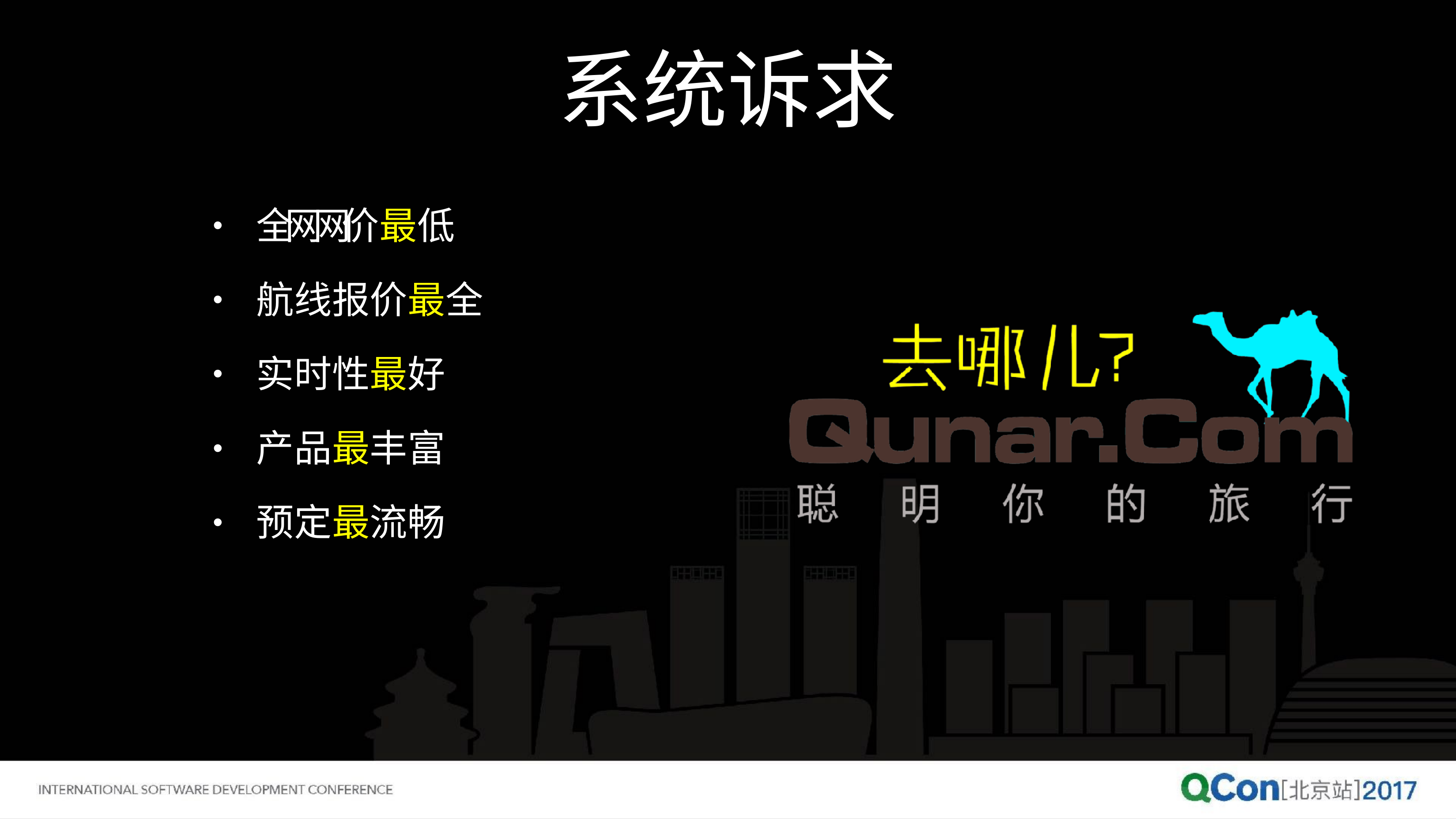

# 系统诉求
全⽹网价最低
航线报价最全 实时性最好 产品最丰富 预定最流畅
•
•

•
•
•